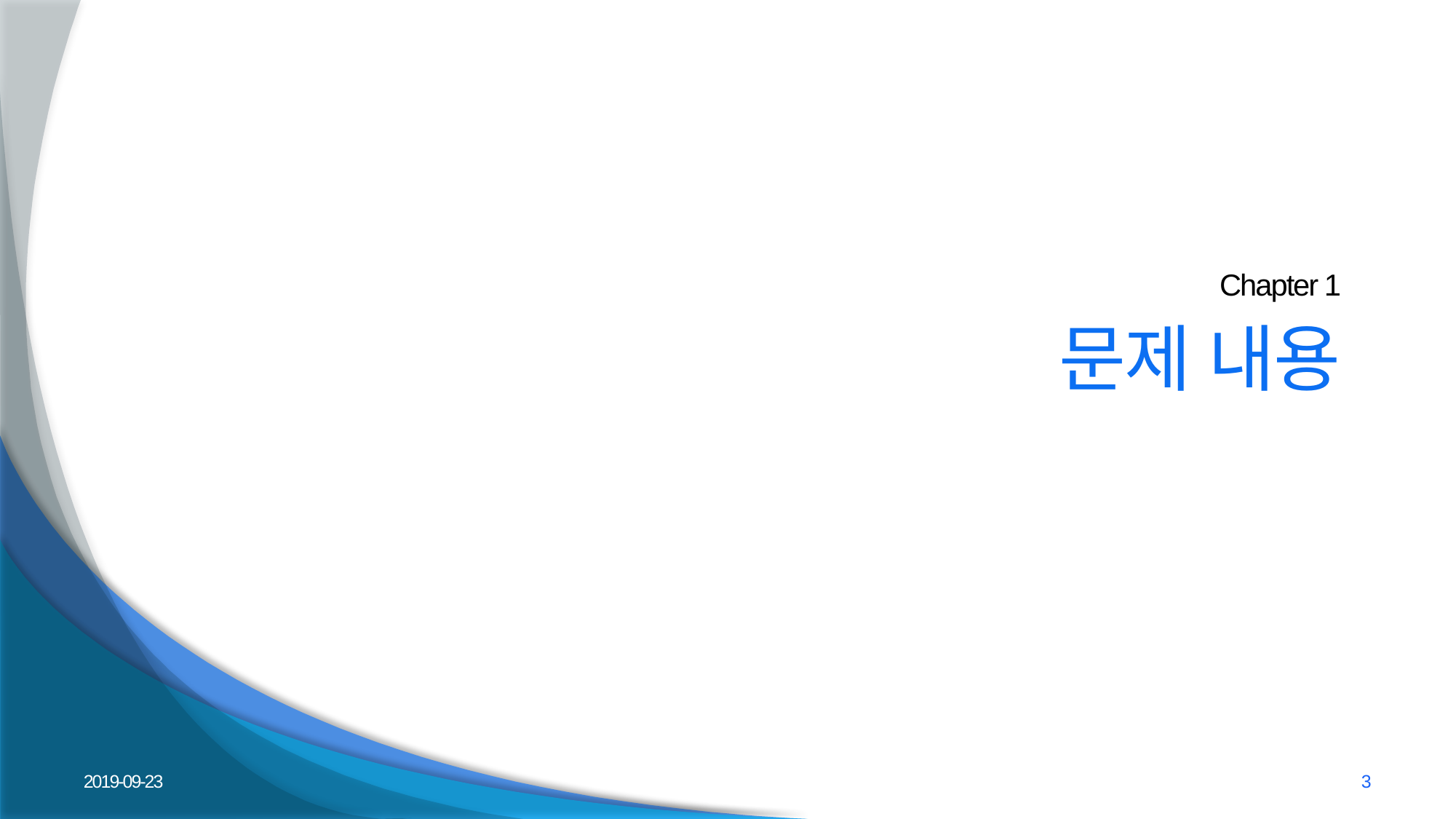

Chapter 1
# 문제 내용
2019-09-23
3